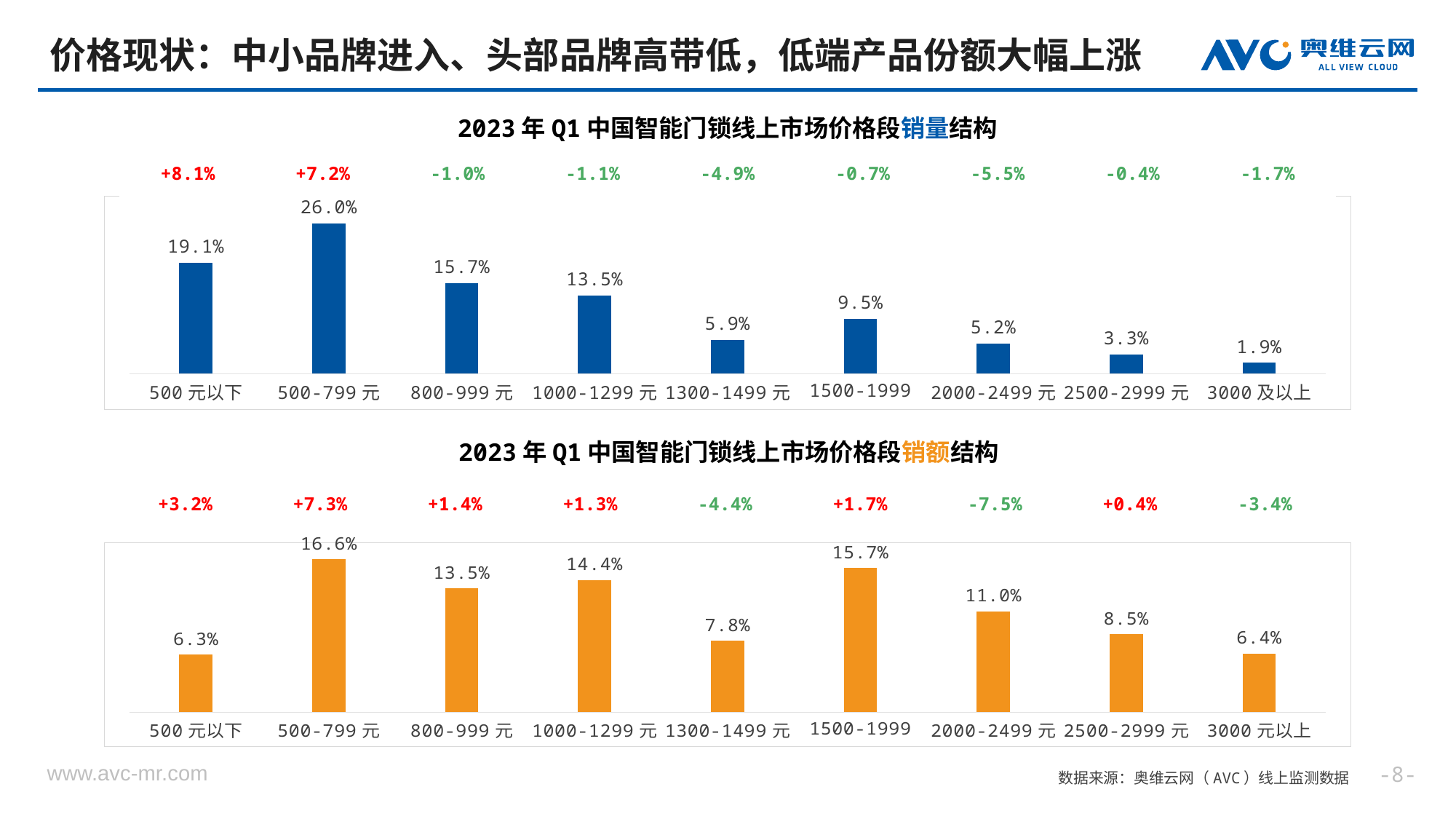

# 价格现状：中小品牌进入、头部品牌高带低，低端产品份额大幅上涨
2023年Q1中国智能门锁线上市场价格段销量结构
| +8.1% | +7.2% | -1.0% | -1.1% | -4.9% | -0.7% | -5.5% | -0.4% | -1.7% |
| --- | --- | --- | --- | --- | --- | --- | --- | --- |

### Chart

| Category | 份额 |
|---|---|
| 500元以下 | 0.191468881493908 |
| 500-799元 | 0.259683452050274 |
| 800-999元 | 0.156952504056544 |
| 1000-1299元 | 0.135014163526856 |
| 1300-1499元 | 0.0585242430076181 |
| 1500-1999 | 0.0950977695882951 |
| 2000-2499元 | 0.0516088666428316 |
| 2500-2999元 | 0.0328222546134595 |
| 3000及以上 | 0.018827865020214 |

2023年Q1中国智能门锁线上市场价格段销额结构
| +3.2% | +7.3% | +1.4% | +1.3% | -4.4% | +1.7% | -7.5% | +0.4% | -3.4% |
| --- | --- | --- | --- | --- | --- | --- | --- | --- |

### Chart

| Category | 份额 |
|---|---|
| 500元以下 | 0.0628485293488793 |
| 500-799元 | 0.166240499814802 |
| 800-999元 | 0.134618403144332 |
| 1000-1299元 | 0.143781105582721 |
| 1300-1499元 | 0.0775074749790757 |
| 1500-1999 | 0.156735644161876 |
| 2000-2499元 | 0.109667646944267 |
| 2500-2999元 | 0.0846639419216027 |
| 3000元以上 | 0.063936754102445 |
-8-
数据来源：奥维云网（AVC）线上监测数据